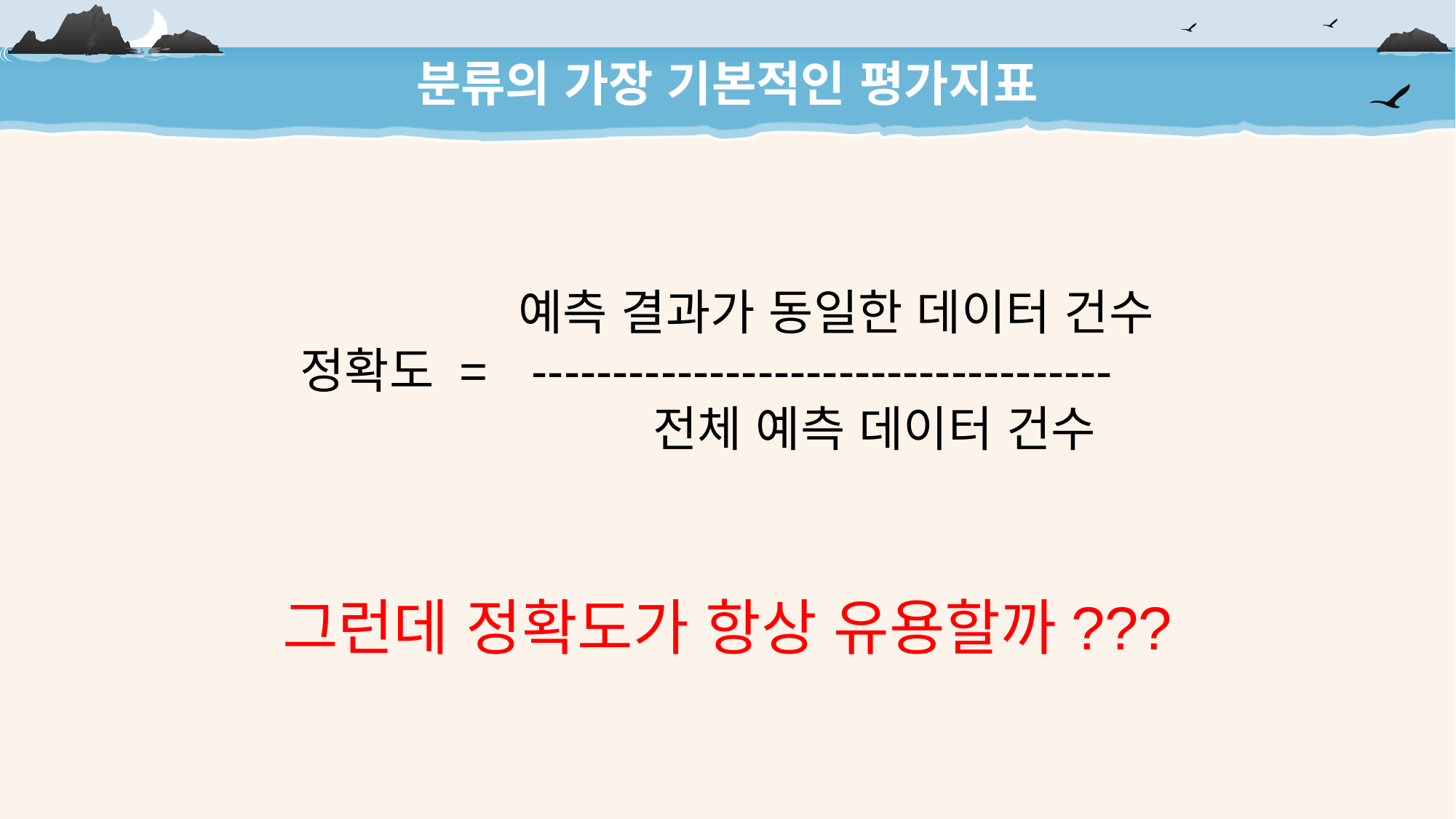

분류의 가장 기본적인 평가지표

		예측 결과가 동일한 데이터 건수
정확도 = 	 ------------------------------------
			 전체 예측 데이터 건수
그런데 정확도가 항상 유용할까???